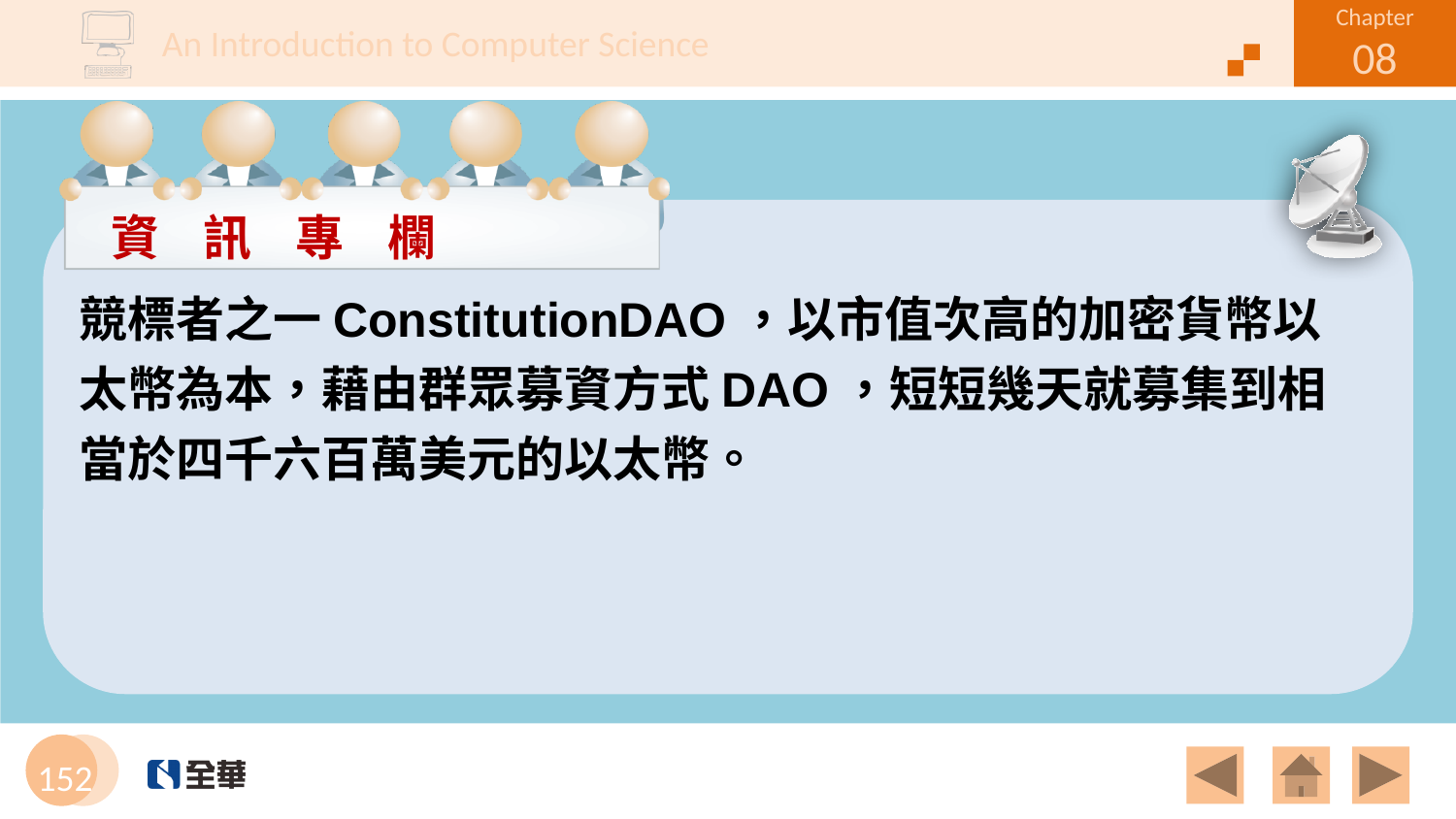

競標者之一ConstitutionDAO，以市值次高的加密貨幣以太幣為本，藉由群眾募資方式DAO，短短幾天就募集到相當於四千六百萬美元的以太幣。